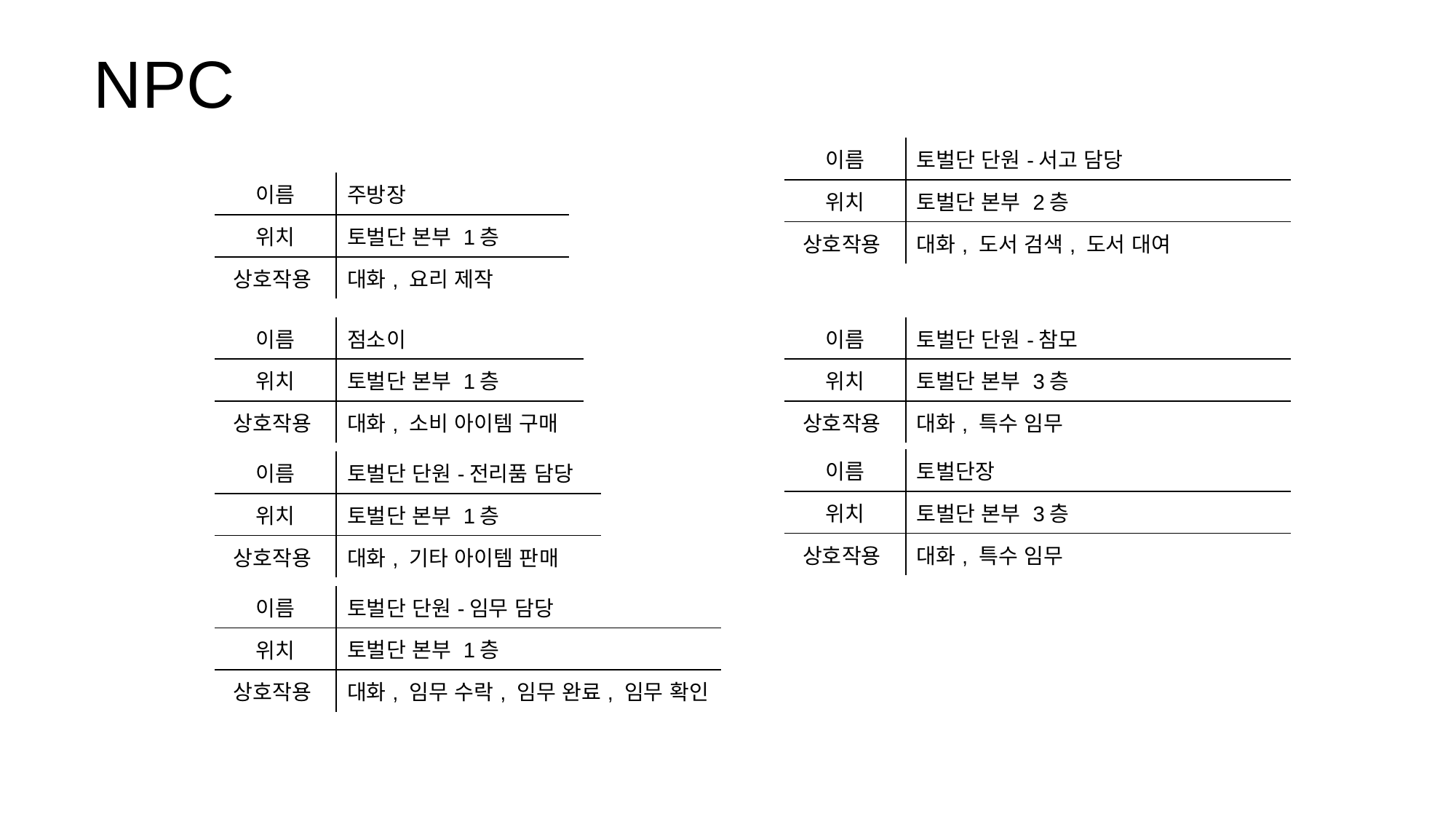

NPC
| 이름 | 토벌단 단원-서고 담당 |
| --- | --- |
| 위치 | 토벌단 본부 2층 |
| 상호작용 | 대화, 도서 검색, 도서 대여 |
| 이름 | 주방장 |
| --- | --- |
| 위치 | 토벌단 본부 1층 |
| 상호작용 | 대화, 요리 제작 |
| 이름 | 점소이 |
| --- | --- |
| 위치 | 토벌단 본부 1층 |
| 상호작용 | 대화, 소비 아이템 구매 |
| 이름 | 토벌단 단원-참모 |
| --- | --- |
| 위치 | 토벌단 본부 3층 |
| 상호작용 | 대화, 특수 임무 |
| 이름 | 토벌단장 |
| --- | --- |
| 위치 | 토벌단 본부 3층 |
| 상호작용 | 대화, 특수 임무 |
| 이름 | 토벌단 단원-전리품 담당 |
| --- | --- |
| 위치 | 토벌단 본부 1층 |
| 상호작용 | 대화, 기타 아이템 판매 |
| 이름 | 토벌단 단원-임무 담당 |
| --- | --- |
| 위치 | 토벌단 본부 1층 |
| 상호작용 | 대화, 임무 수락, 임무 완료, 임무 확인 |